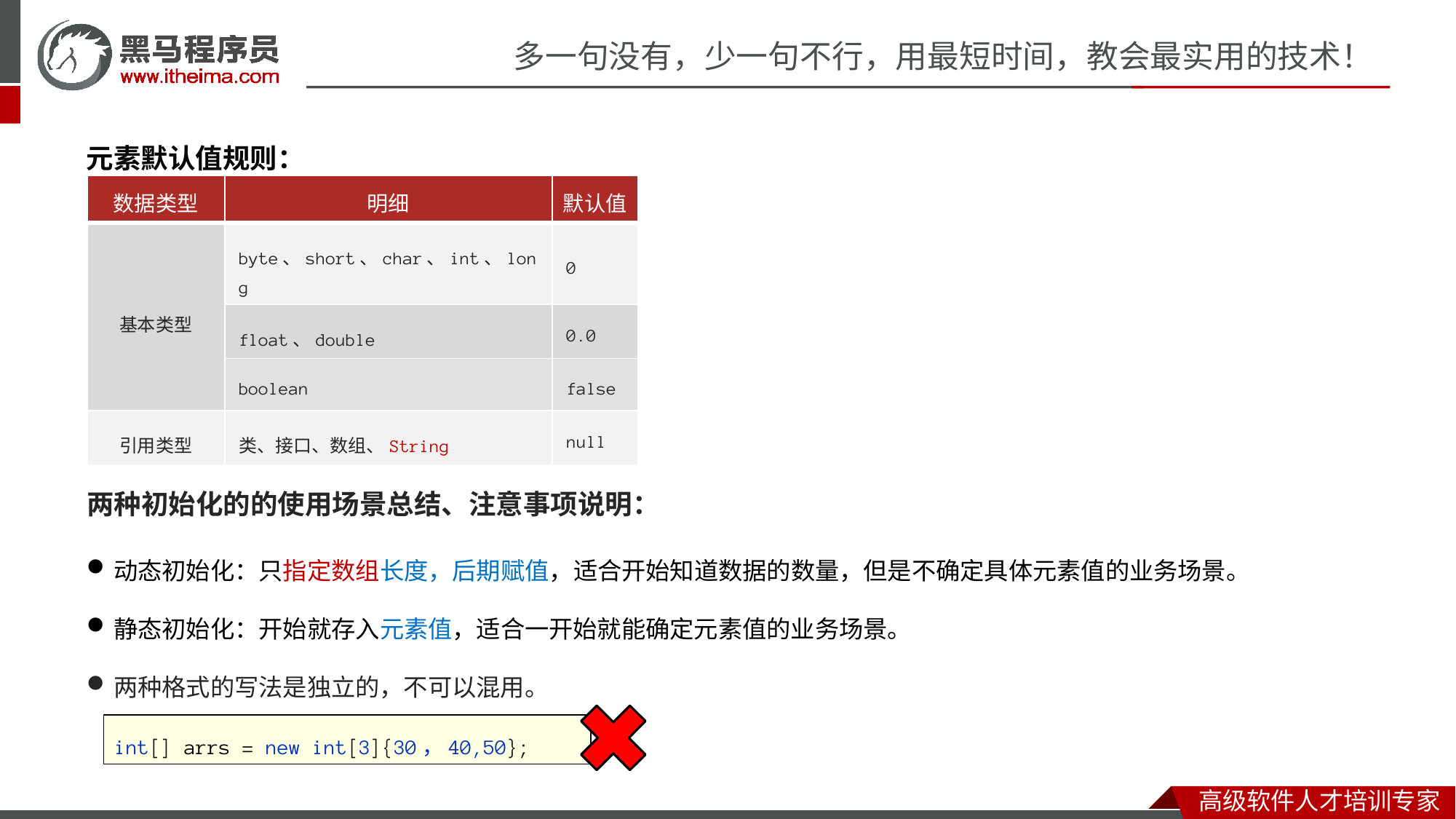

元素默认值规则：
| 数据类型 | 明细 | 默认值 |
| --- | --- | --- |
| 基本类型 | byte、short、char、int、long | 0 |
|  | float、double | 0.0 |
|  | boolean | false |
| 引用类型 | 类、接口、数组、String | null |
两种初始化的的使用场景总结、注意事项说明：
动态初始化：只指定数组长度，后期赋值，适合开始知道数据的数量，但是不确定具体元素值的业务场景。
静态初始化：开始就存入元素值，适合一开始就能确定元素值的业务场景。
两种格式的写法是独立的，不可以混用。

int[] arrs = new int[3]{30，40,50};